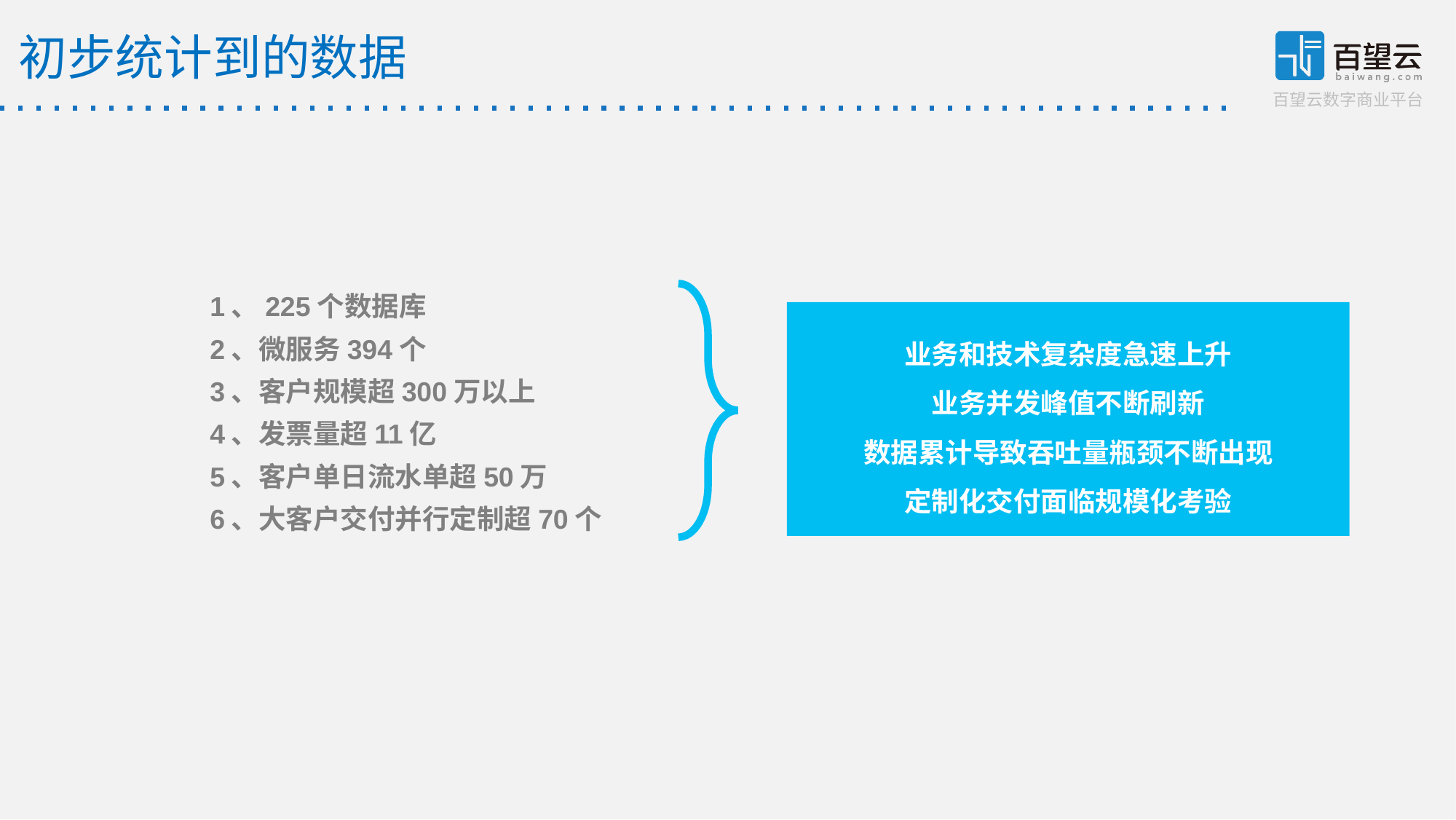

初步统计到的数据

1、225个数据库
业务和技术复杂度急速上升
业务并发峰值不断刷新
数据累计导致吞吐量瓶颈不断出现
定制化交付面临规模化考验
2、微服务394个
3、客户规模超300万以上
4、发票量超11亿
5、客户单日流水单超50万
6、大客户交付并行定制超70个